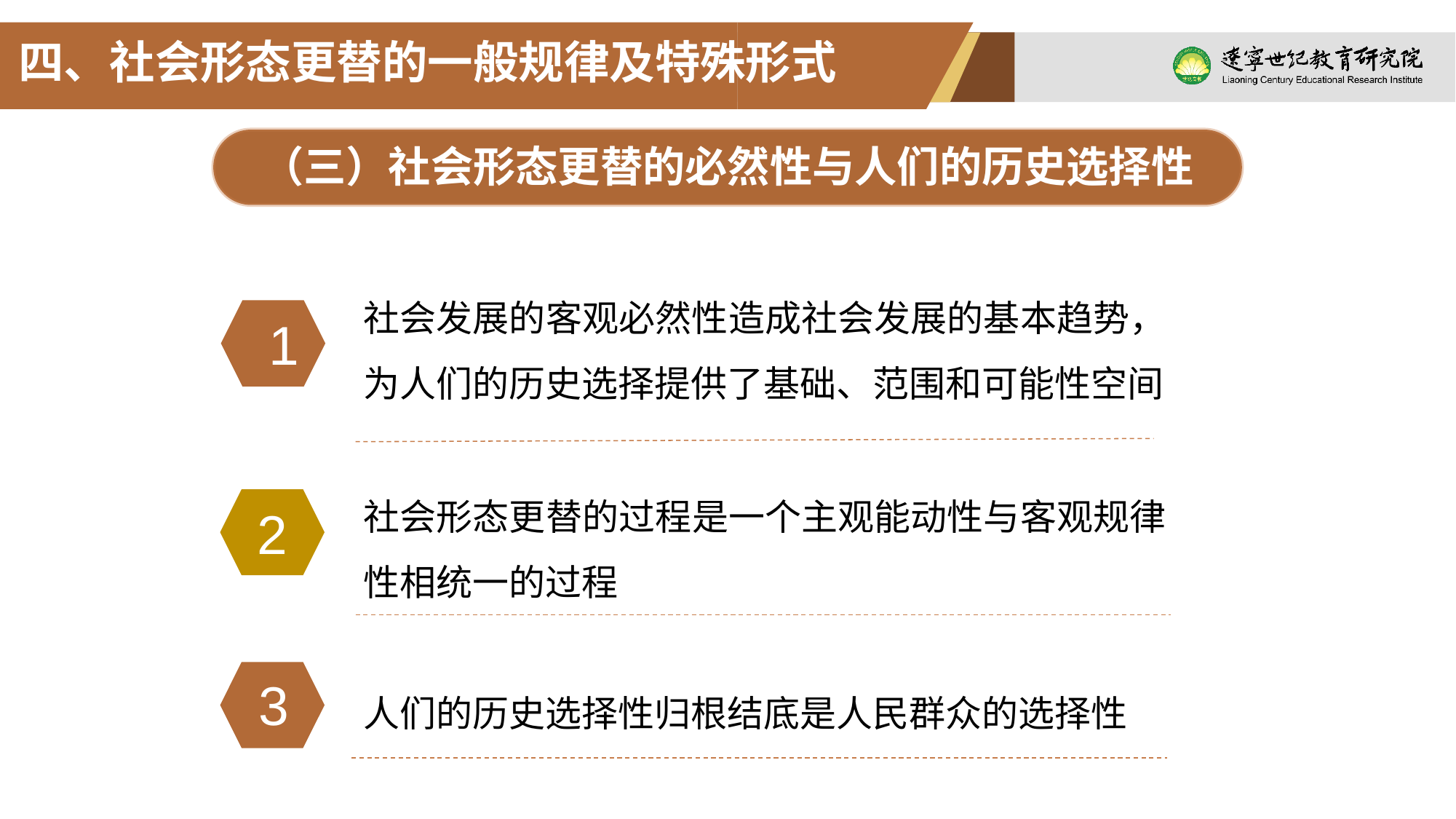

四、社会形态更替的一般规律及特殊形式
（三）社会形态更替的必然性与人们的历史选择性
社会发展的客观必然性造成社会发展的基本趋势，为人们的历史选择提供了基础、范围和可能性空间

1
社会形态更替的过程是一个主观能动性与客观规律性相统一的过程
2

3
人们的历史选择性归根结底是人民群众的选择性